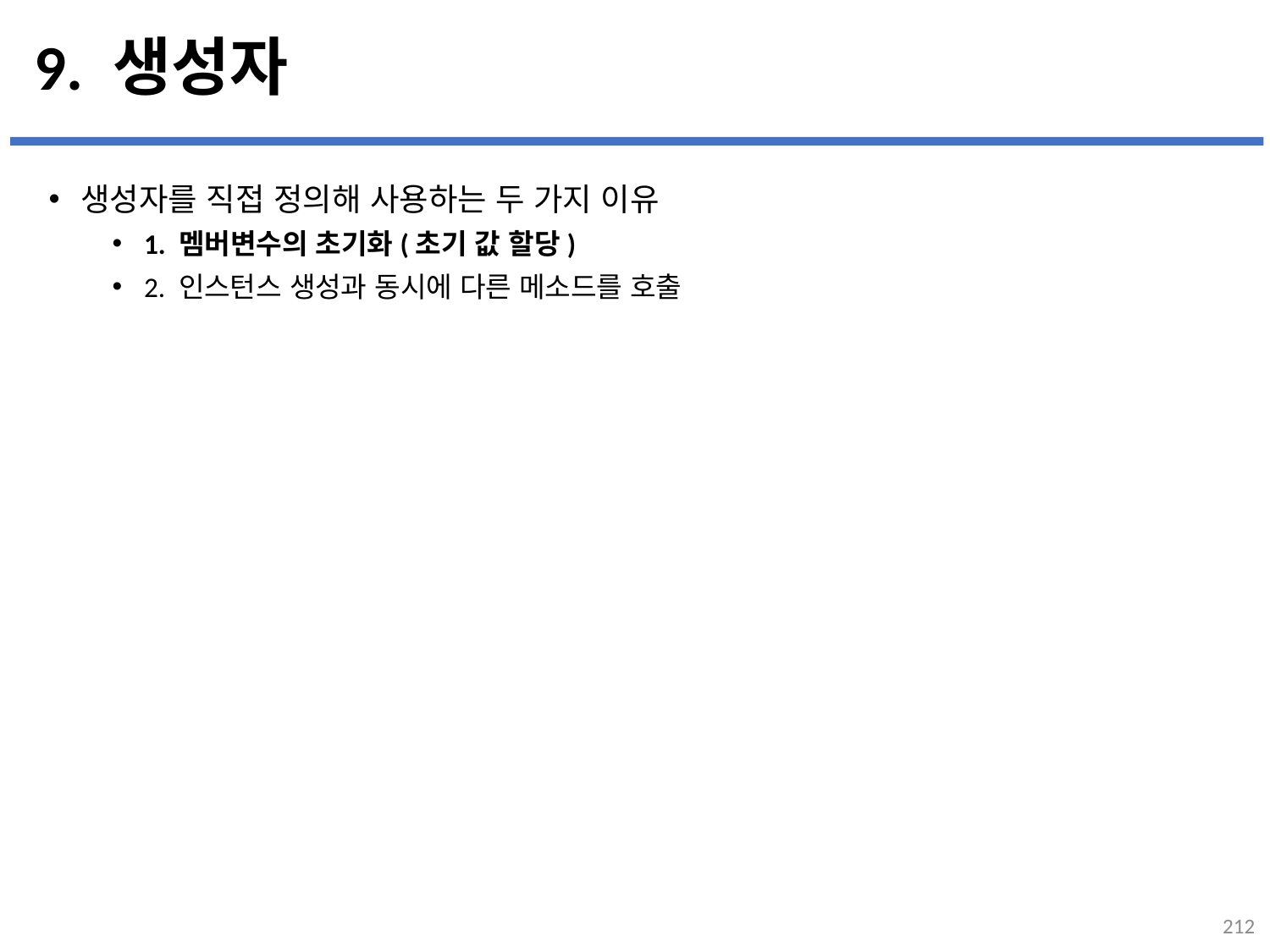

# 9. 생성자
생성자를 직접 정의해 사용하는 두 가지 이유
1. 멤버변수의 초기화(초기 값 할당)
2. 인스턴스 생성과 동시에 다른 메소드를 호출
...

설명
212